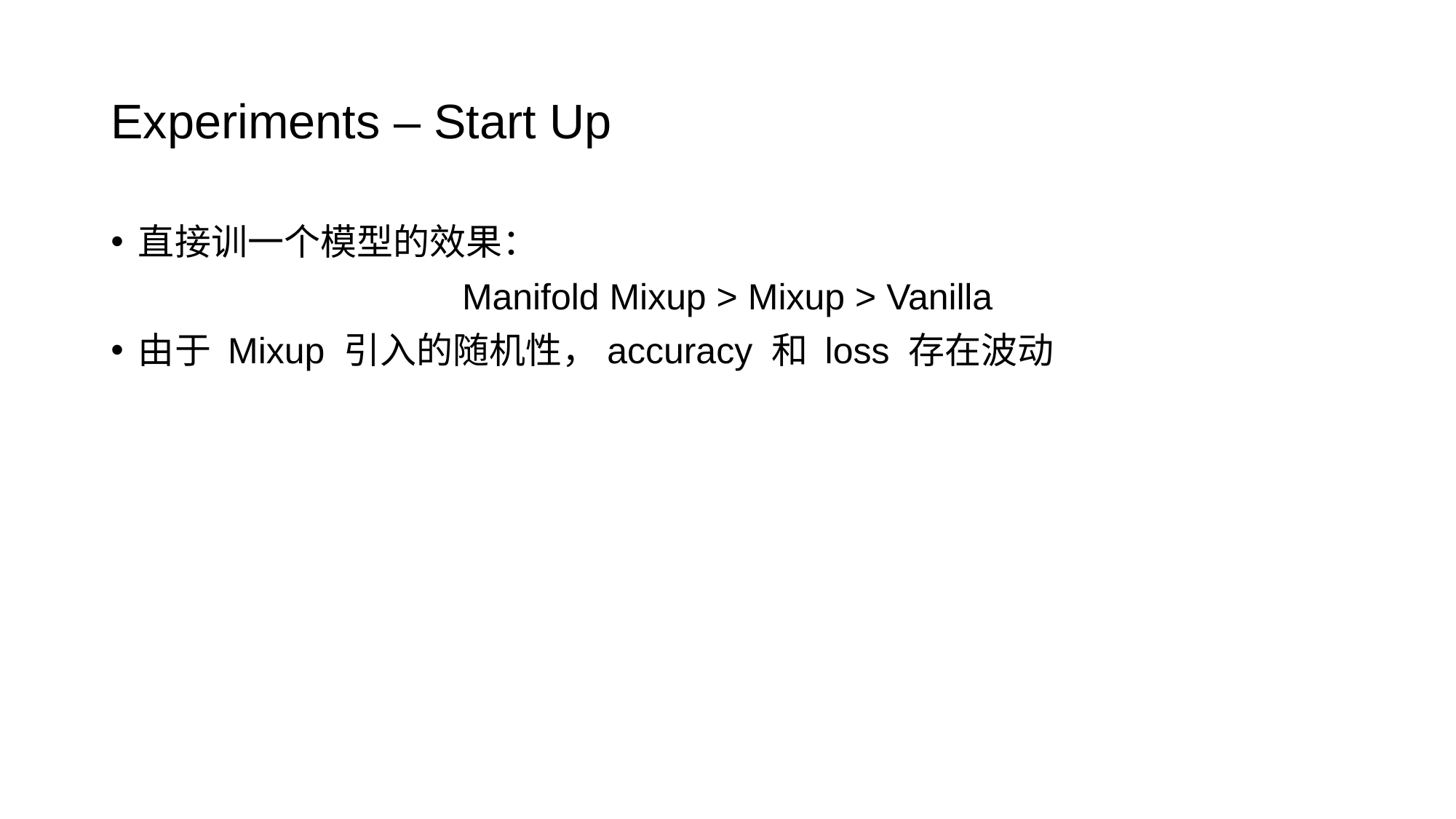

# Experiments – Start Up
直接训一个模型的效果：
Manifold Mixup > Mixup > Vanilla
由于 Mixup 引入的随机性，accuracy 和 loss 存在波动